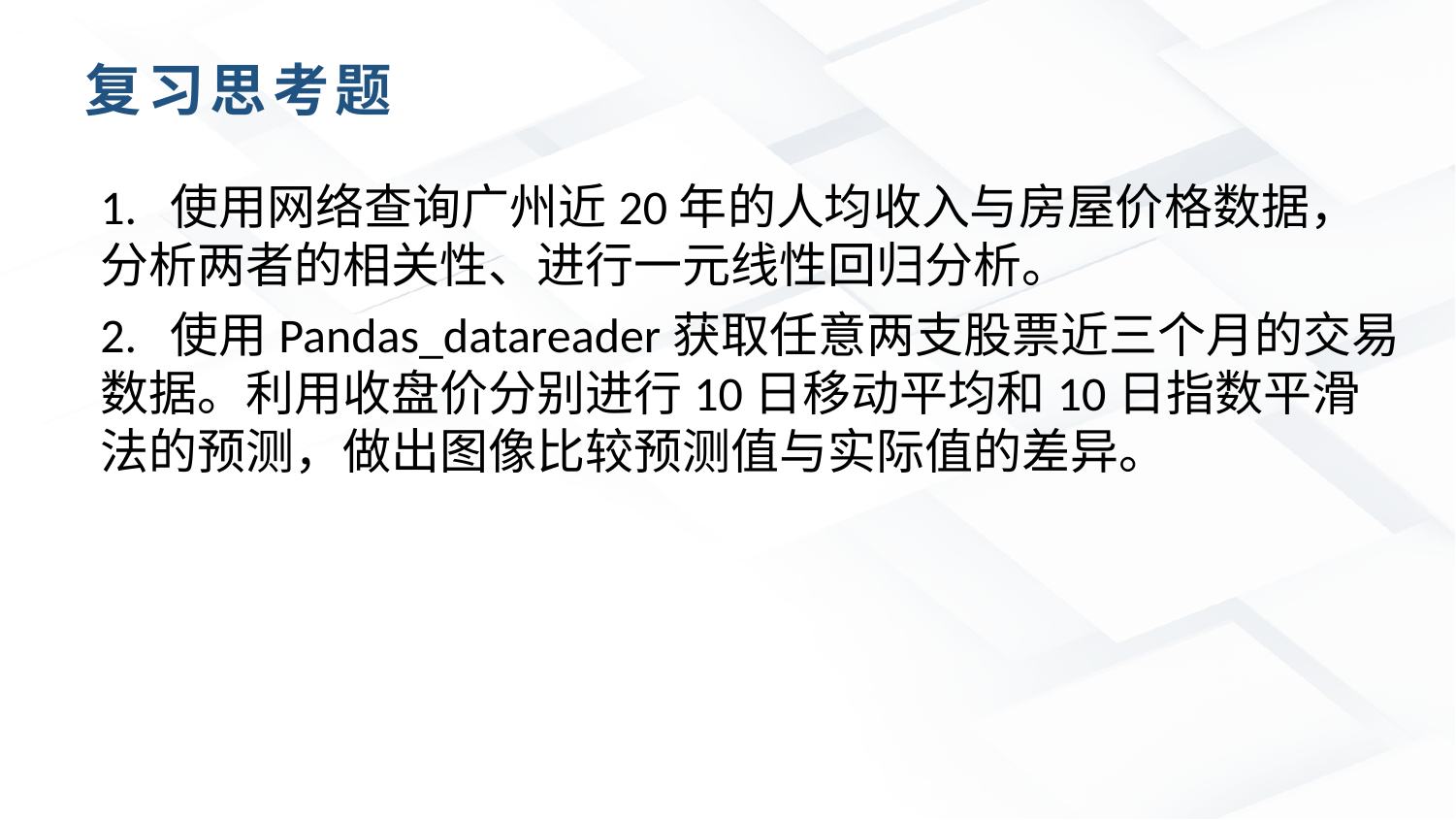

复习思考题
1.  使用网络查询广州近20年的人均收入与房屋价格数据，分析两者的相关性、进行一元线性回归分析。
2.  使用Pandas_datareader获取任意两支股票近三个月的交易数据。利用收盘价分别进行10日移动平均和10日指数平滑法的预测，做出图像比较预测值与实际值的差异。